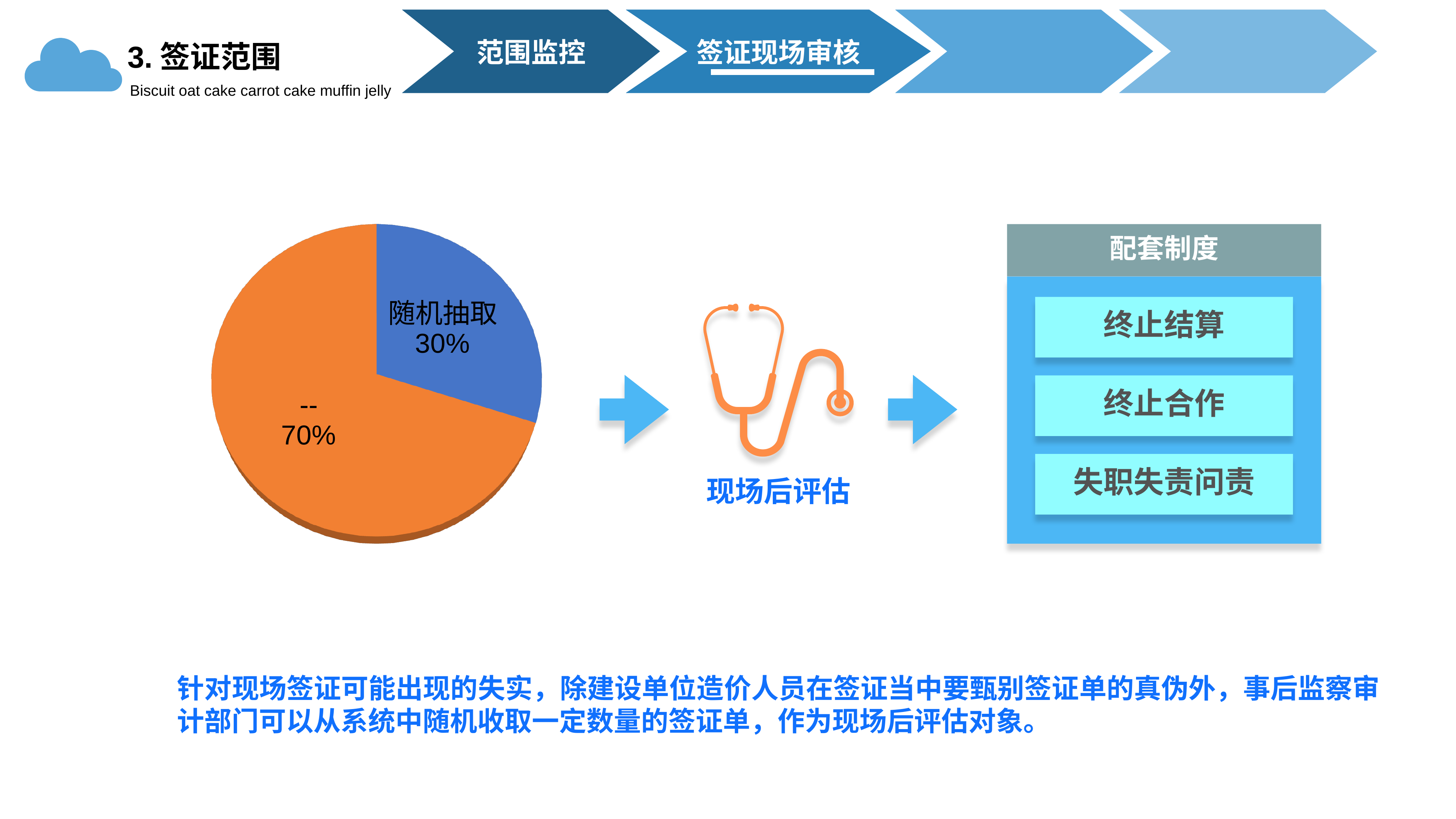

范围监控
签证现场审核

3.签证范围

Biscuit oat cake carrot cake muffin jelly

[unsupported chart]

配套制度

终止结算
终止合作
失职失责问责

现场后评估

针对现场签证可能出现的失实，除建设单位造价人员在签证当中要甄别签证单的真伪外，事后监察审计部门可以从系统中随机收取一定数量的签证单，作为现场后评估对象。
88